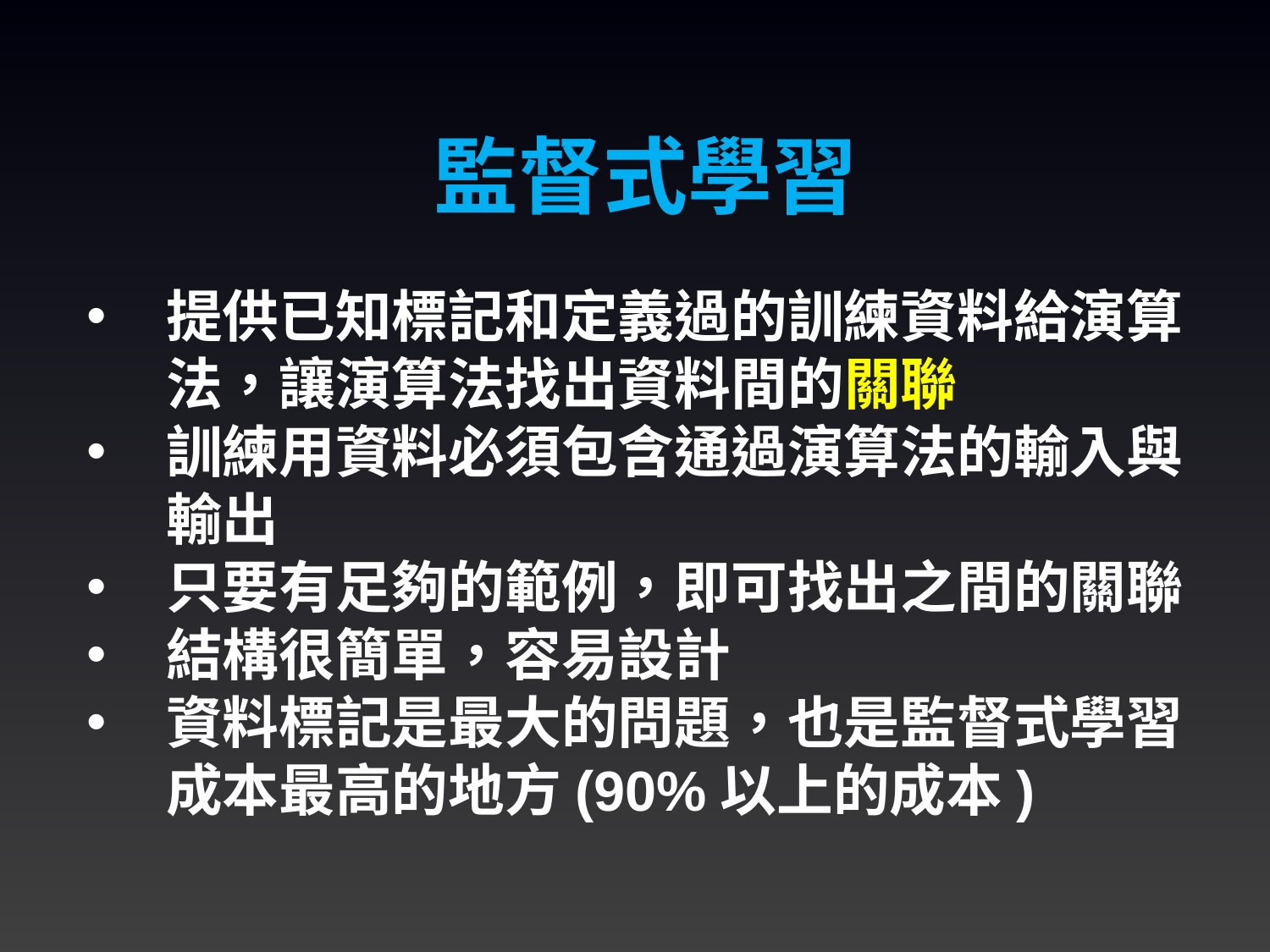

監督式學習
提供已知標記和定義過的訓練資料給演算法，讓演算法找出資料間的關聯
訓練用資料必須包含通過演算法的輸入與輸出
只要有足夠的範例，即可找出之間的關聯
結構很簡單，容易設計
資料標記是最大的問題，也是監督式學習成本最高的地方(90%以上的成本)